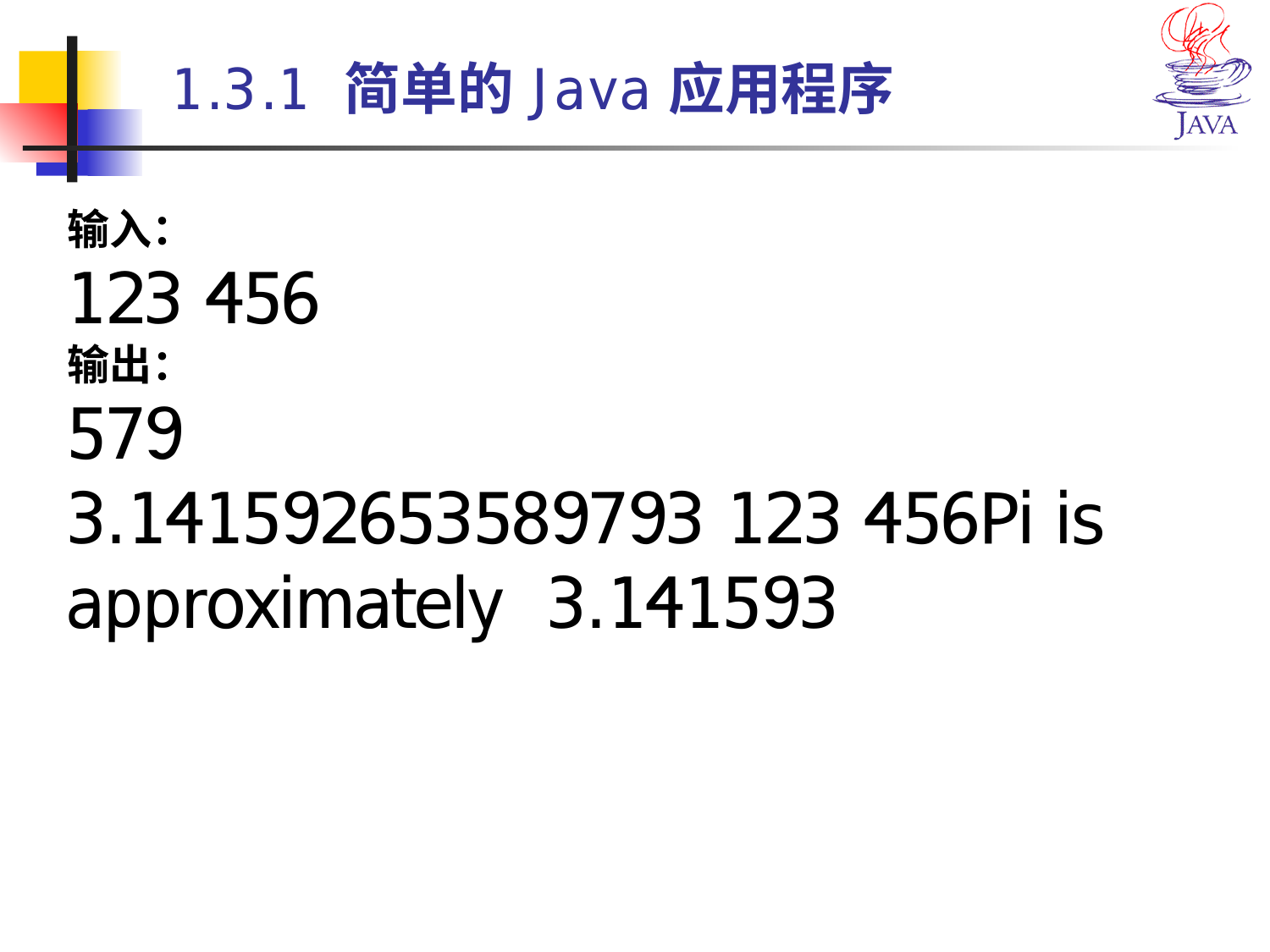

# 1.3.1 简单的Java应用程序
输入：
123 456
输出：
579
3.141592653589793 123 456Pi is approximately  3.141593